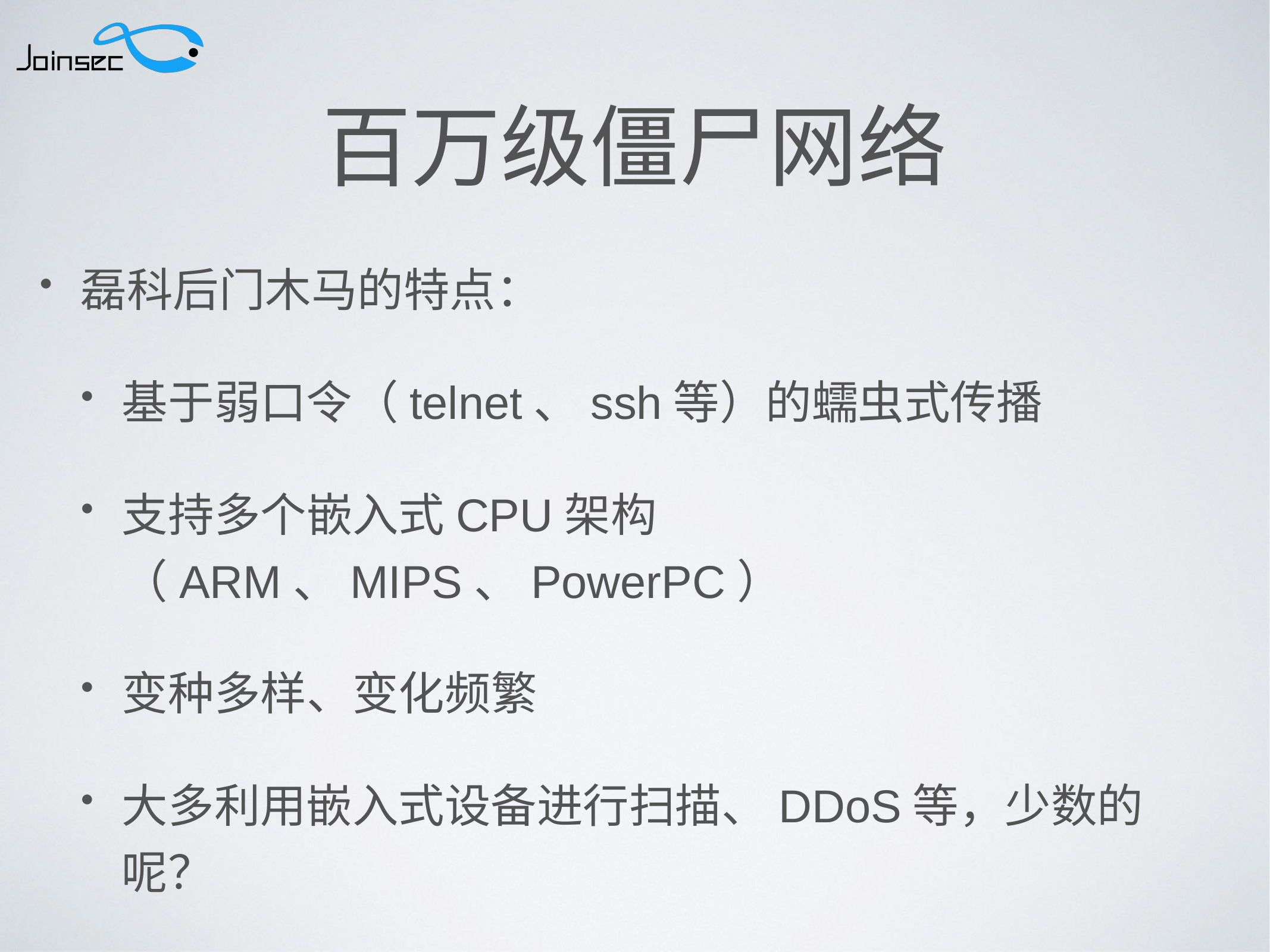

# 百万级僵尸网络
磊科后门木马的特点：
基于弱口令（telnet、ssh等）的蠕虫式传播
支持多个嵌入式CPU架构（ARM、MIPS、PowerPC）
变种多样、变化频繁
大多利用嵌入式设备进行扫描、DDoS等，少数的呢？